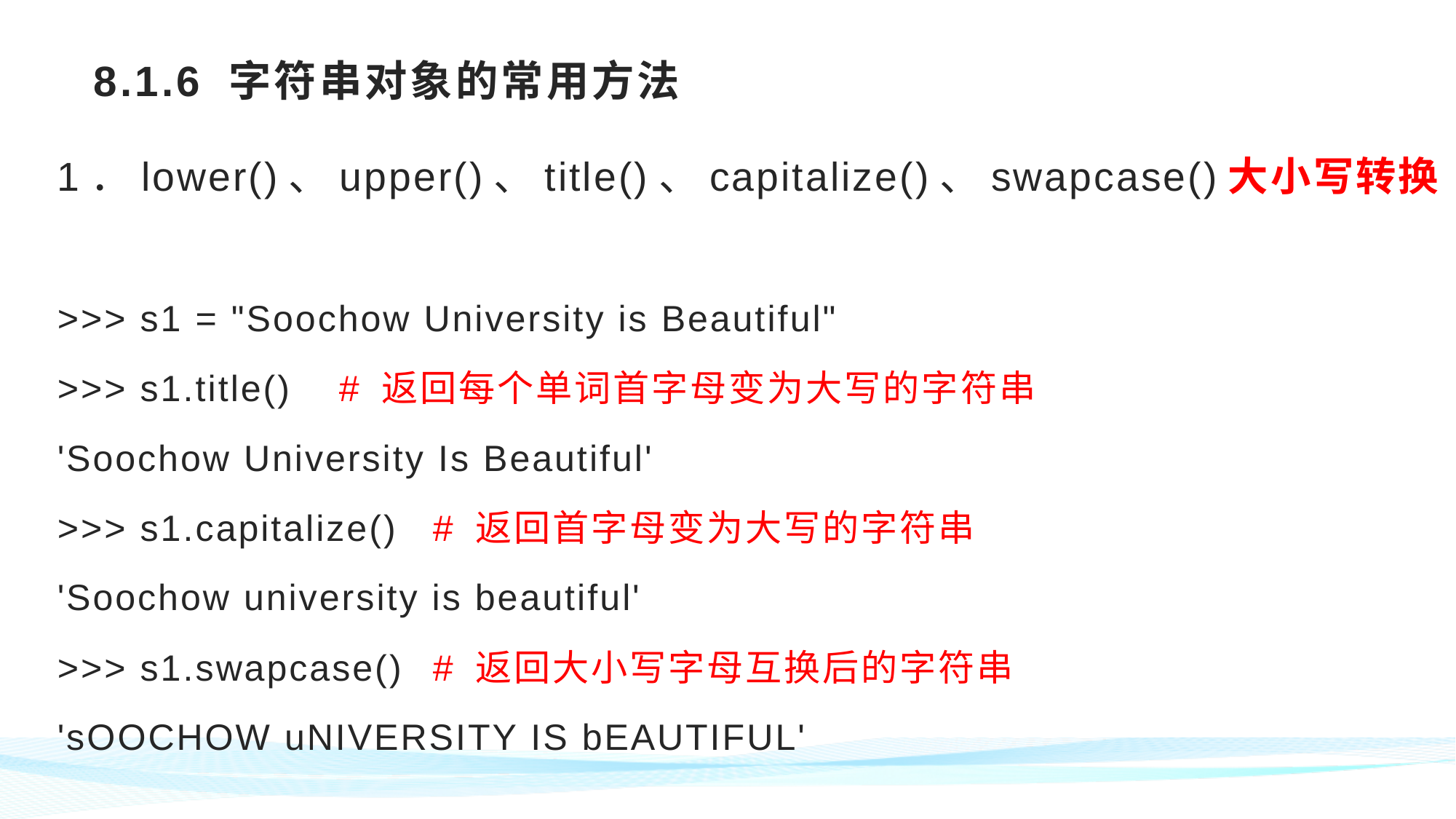

# 8.1.6 字符串对象的常用方法
1．lower()、upper()、title()、capitalize()、swapcase()大小写转换

>>> s1 = "Soochow University is Beautiful"
>>> s1.title()		# 返回每个单词首字母变为大写的字符串
'Soochow University Is Beautiful'
>>> s1.capitalize()	# 返回首字母变为大写的字符串
'Soochow university is beautiful'
>>> s1.swapcase()	# 返回大小写字母互换后的字符串
'sOOCHOW uNIVERSITY IS bEAUTIFUL'